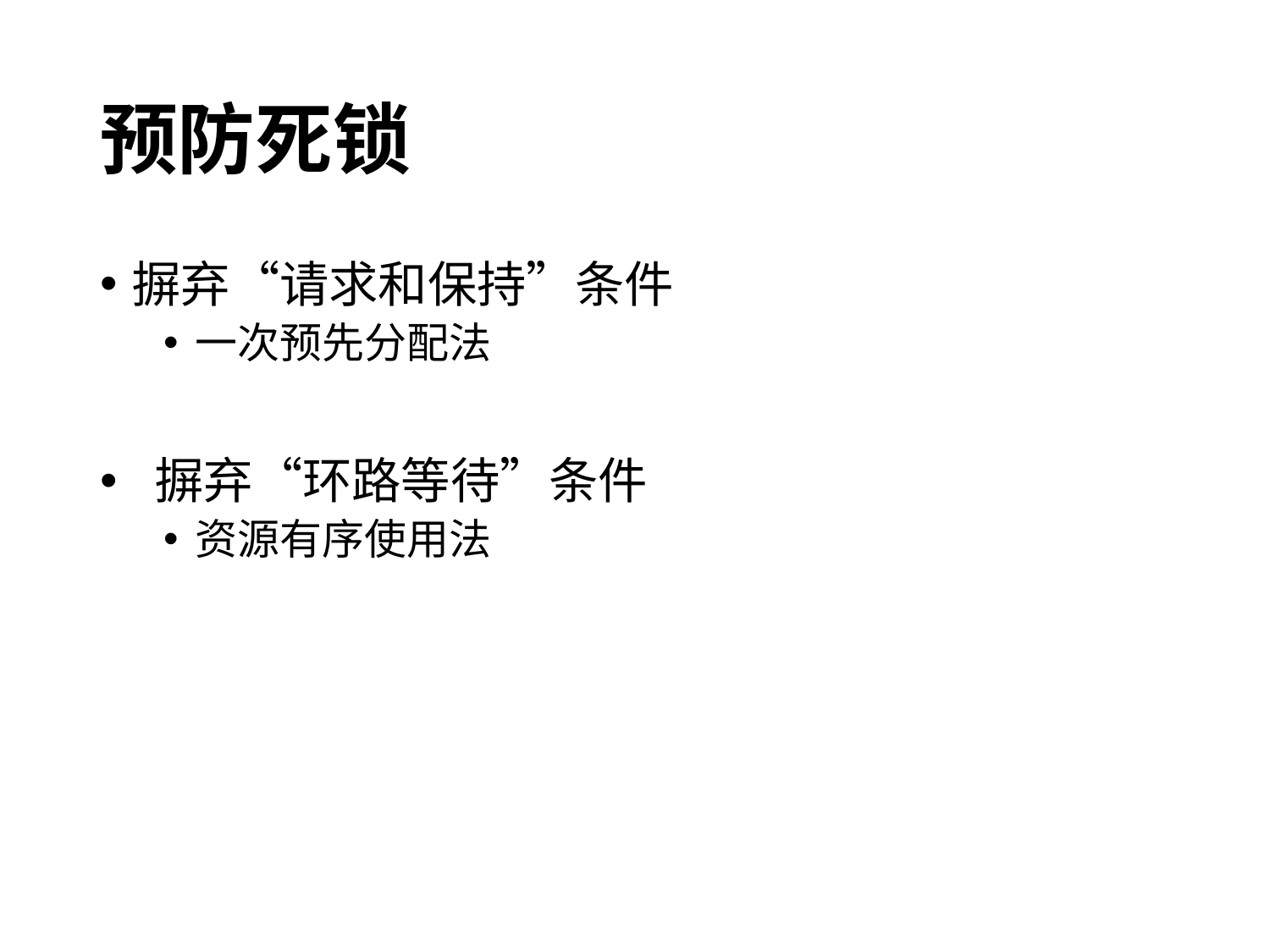

# 预防死锁
摒弃“请求和保持”条件
一次预先分配法

 摒弃“环路等待”条件
资源有序使用法